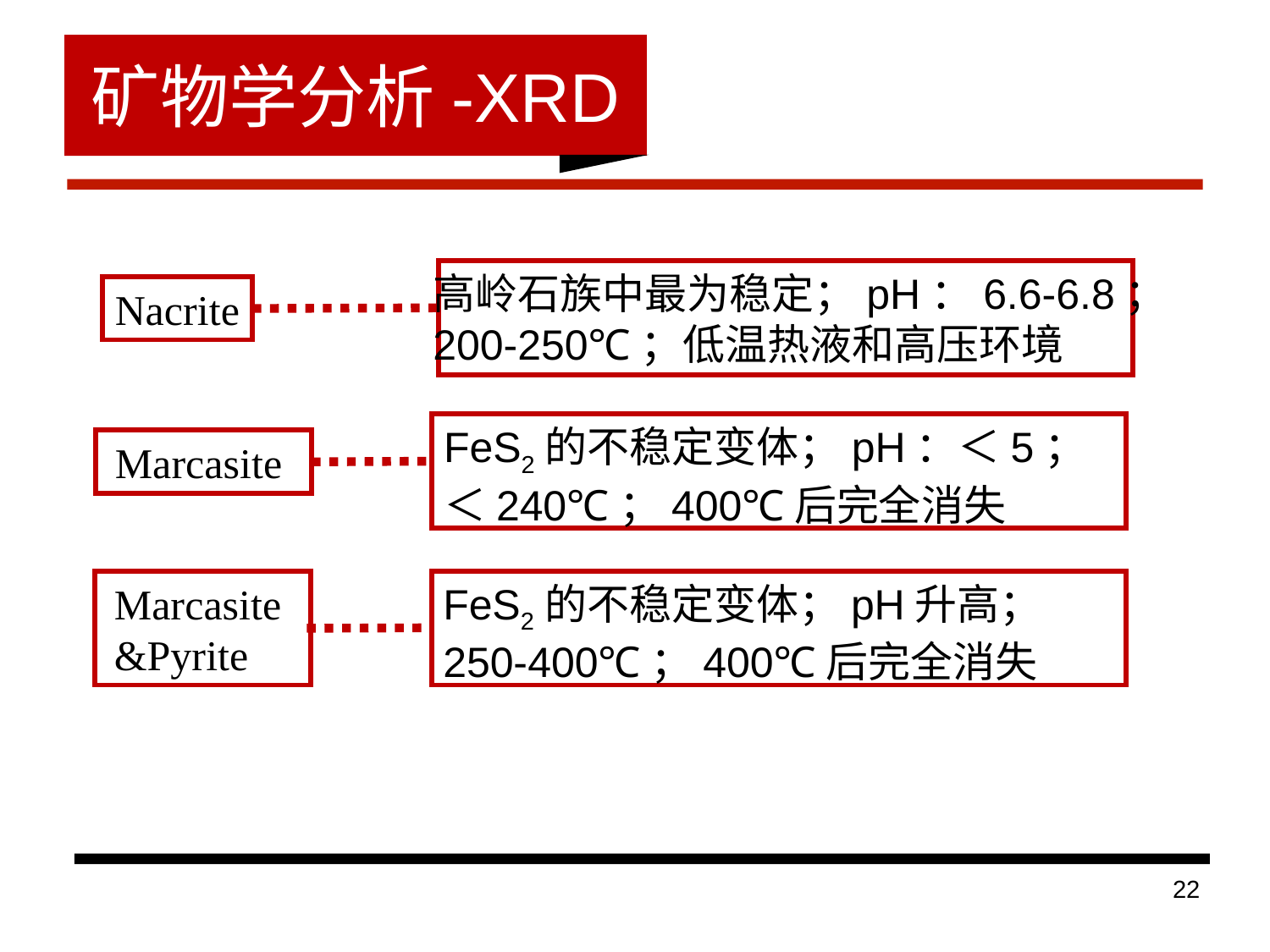

矿物学分析-XRD

高岭石族中最为稳定；pH：6.6-6.8；
200-250℃；低温热液和高压环境

Nacrite

FeS2的不稳定变体；pH：＜5；＜240℃；400℃后完全消失

Marcasite

Marcasite&Pyrite
FeS2的不稳定变体；pH升高；250-400℃；400℃后完全消失

22